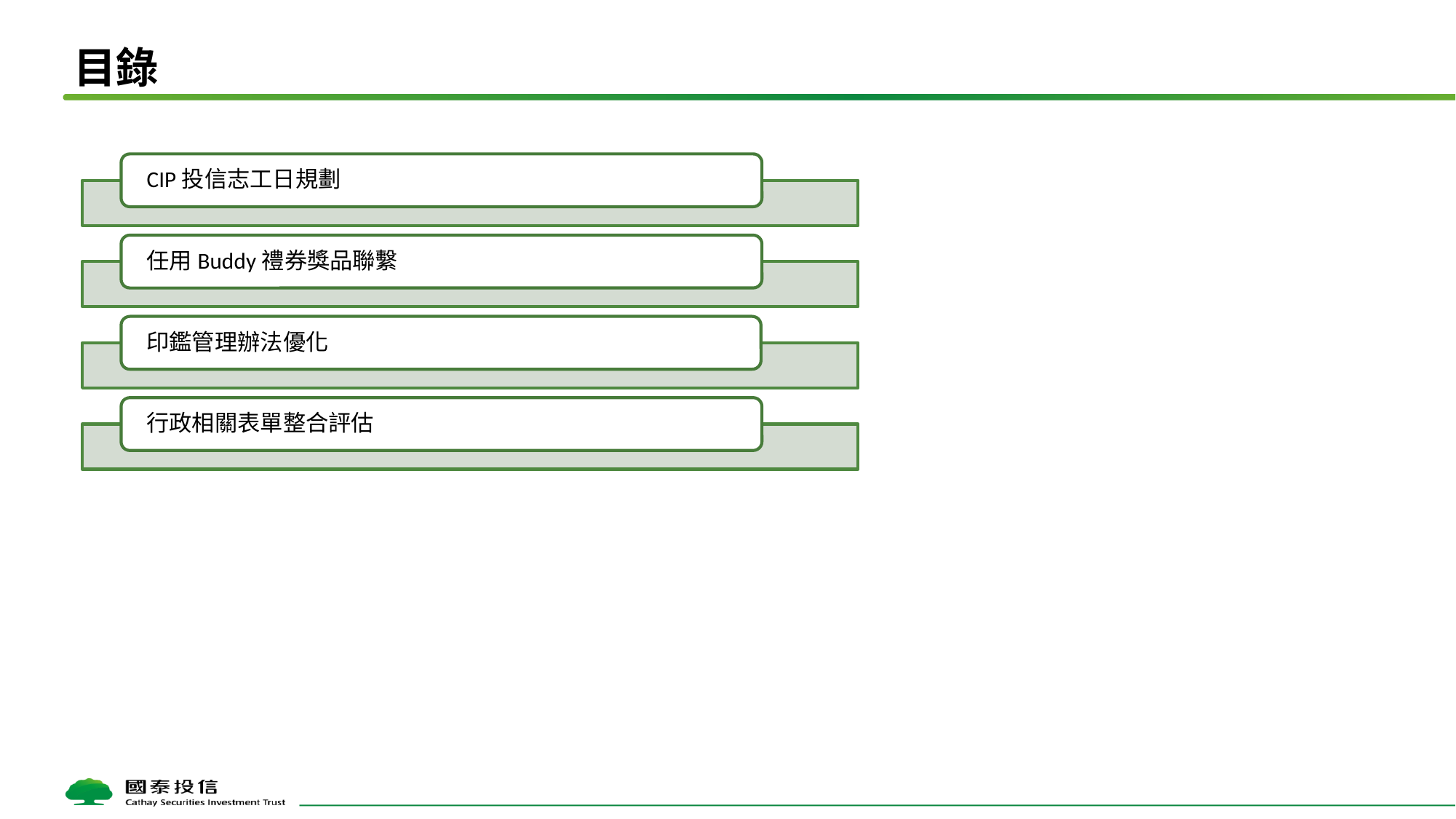

# 目錄
CIP投信志工日規劃
任用Buddy禮券獎品聯繫
印鑑管理辦法優化
行政相關表單整合評估